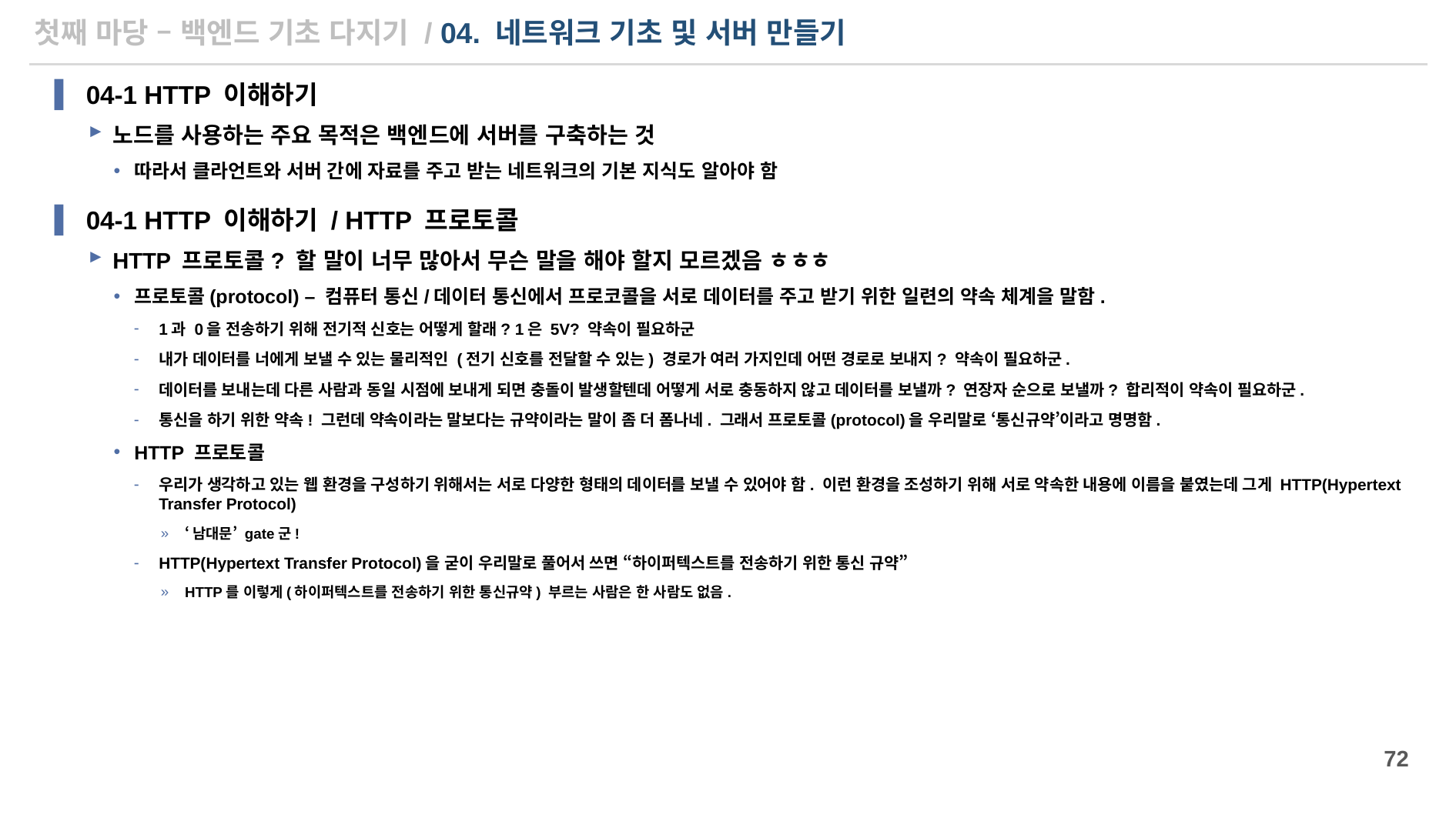

# 첫째 마당 – 백엔드 기초 다지기 / 04. 네트워크 기초 및 서버 만들기
04-1 HTTP 이해하기
노드를 사용하는 주요 목적은 백엔드에 서버를 구축하는 것
따라서 클라언트와 서버 간에 자료를 주고 받는 네트워크의 기본 지식도 알아야 함
04-1 HTTP 이해하기 / HTTP 프로토콜
HTTP 프로토콜? 할 말이 너무 많아서 무슨 말을 해야 할지 모르겠음 ㅎㅎㅎ
프로토콜(protocol) – 컴퓨터 통신/데이터 통신에서 프로코콜을 서로 데이터를 주고 받기 위한 일련의 약속 체계을 말함.
1과 0을 전송하기 위해 전기적 신호는 어떻게 할래? 1은 5V? 약속이 필요하군
내가 데이터를 너에게 보낼 수 있는 물리적인 (전기 신호를 전달할 수 있는) 경로가 여러 가지인데 어떤 경로로 보내지? 약속이 필요하군.
데이터를 보내는데 다른 사람과 동일 시점에 보내게 되면 충돌이 발생할텐데 어떻게 서로 충동하지 않고 데이터를 보낼까? 연장자 순으로 보낼까? 합리적이 약속이 필요하군.
통신을 하기 위한 약속! 그런데 약속이라는 말보다는 규약이라는 말이 좀 더 폼나네. 그래서 프로토콜(protocol)을 우리말로 ‘통신규약’이라고 명명함.
HTTP 프로토콜
우리가 생각하고 있는 웹 환경을 구성하기 위해서는 서로 다양한 형태의 데이터를 보낼 수 있어야 함. 이런 환경을 조성하기 위해 서로 약속한 내용에 이름을 붙였는데 그게 HTTP(Hypertext Transfer Protocol)
‘남대문’ gate군!
HTTP(Hypertext Transfer Protocol)을 굳이 우리말로 풀어서 쓰면 “하이퍼텍스트를 전송하기 위한 통신 규약”
HTTP를 이렇게(하이퍼텍스트를 전송하기 위한 통신규약) 부르는 사람은 한 사람도 없음.

72